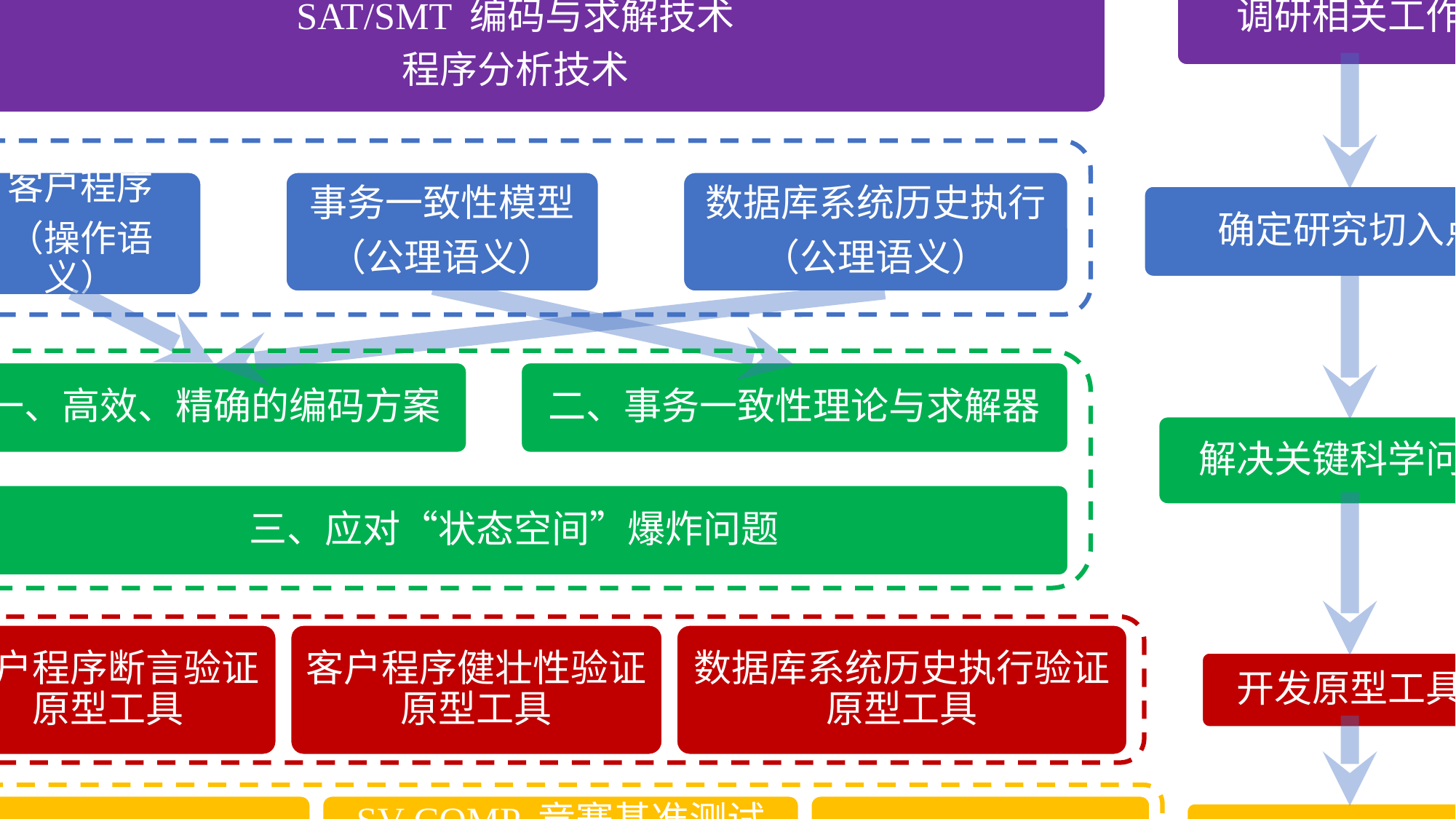

多处理器领域、分布式系统领域相关验证技术
SAT/SMT 编码与求解技术
程序分析技术

调研相关工作

客户程序
（操作语义）

事务一致性模型
（公理语义）

数据库系统历史执行
（公理语义）

确定研究切入点

一、高效、精确的编码方案

二、事务一致性理论与求解器

解决关键科学问题

三、应对“状态空间”爆炸问题

客户程序断言验证原型工具

客户程序健壮性验证原型工具

数据库系统历史执行验证原型工具

开发原型工具

TPC-C等基准测试集

SV-COMP 竞赛基准测试集

自定义基准测试集

实验设计与分析